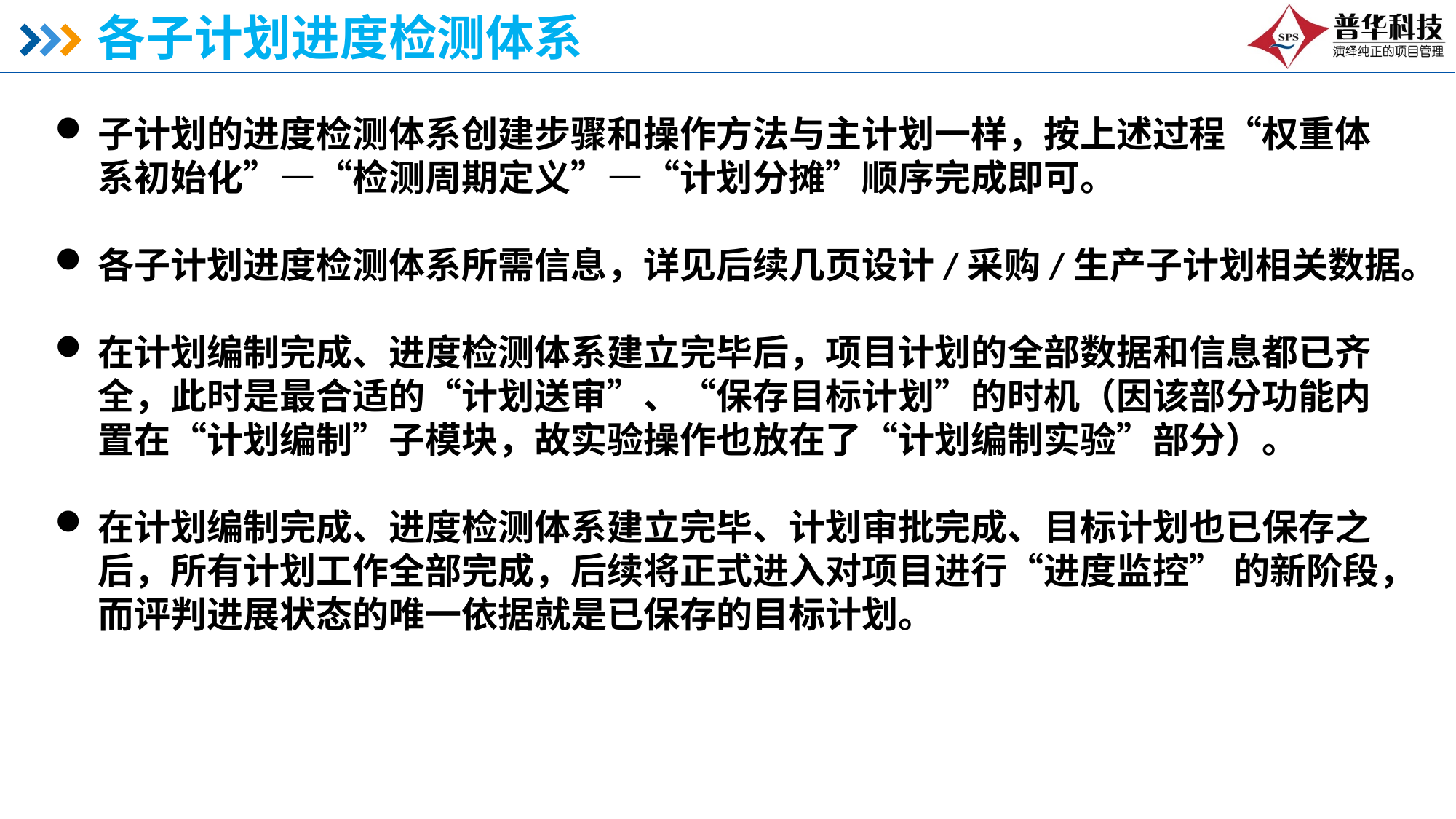

# 各子计划进度检测体系
子计划的进度检测体系创建步骤和操作方法与主计划一样，按上述过程“权重体系初始化”—“检测周期定义”—“计划分摊”顺序完成即可。

各子计划进度检测体系所需信息，详见后续几页设计/采购/生产子计划相关数据。

在计划编制完成、进度检测体系建立完毕后，项目计划的全部数据和信息都已齐全，此时是最合适的“计划送审”、“保存目标计划”的时机（因该部分功能内置在“计划编制”子模块，故实验操作也放在了“计划编制实验”部分）。

在计划编制完成、进度检测体系建立完毕、计划审批完成、目标计划也已保存之后，所有计划工作全部完成，后续将正式进入对项目进行“进度监控” 的新阶段，而评判进展状态的唯一依据就是已保存的目标计划。